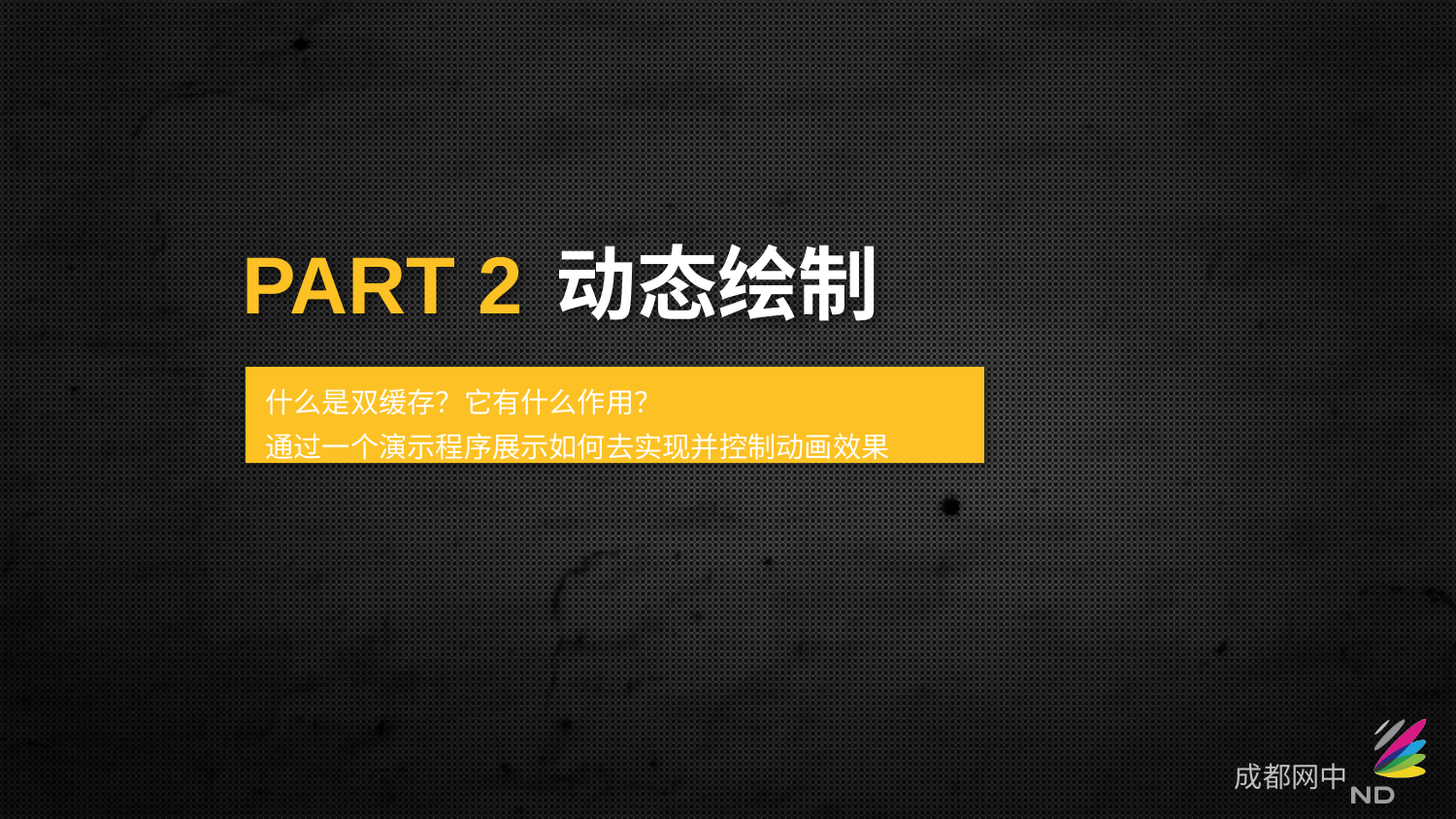

动态绘制
PART 2

什么是双缓存？它有什么作用？
通过一个演示程序展示如何去实现并控制动画效果